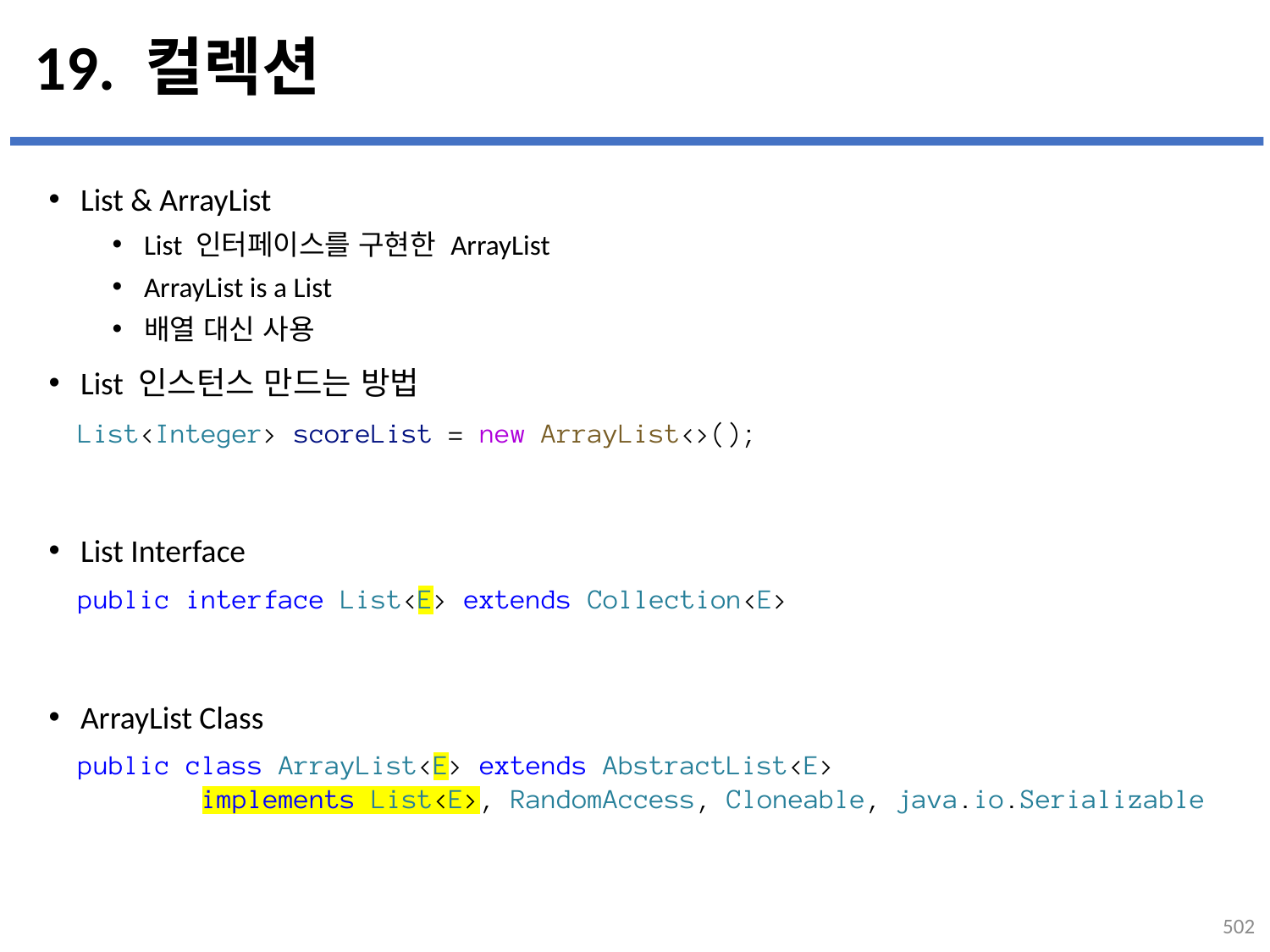

# 19. 컬렉션
List & ArrayList
List 인터페이스를 구현한 ArrayList
ArrayList is a List
배열 대신 사용
List 인스턴스 만드는 방법

List Interface

ArrayList Class
List<Integer> scoreList = new ArrayList<>();
public interface List<E> extends Collection<E>
public class ArrayList<E> extends AbstractList<E>
        implements List<E>, RandomAccess, Cloneable, java.io.Serializable
502